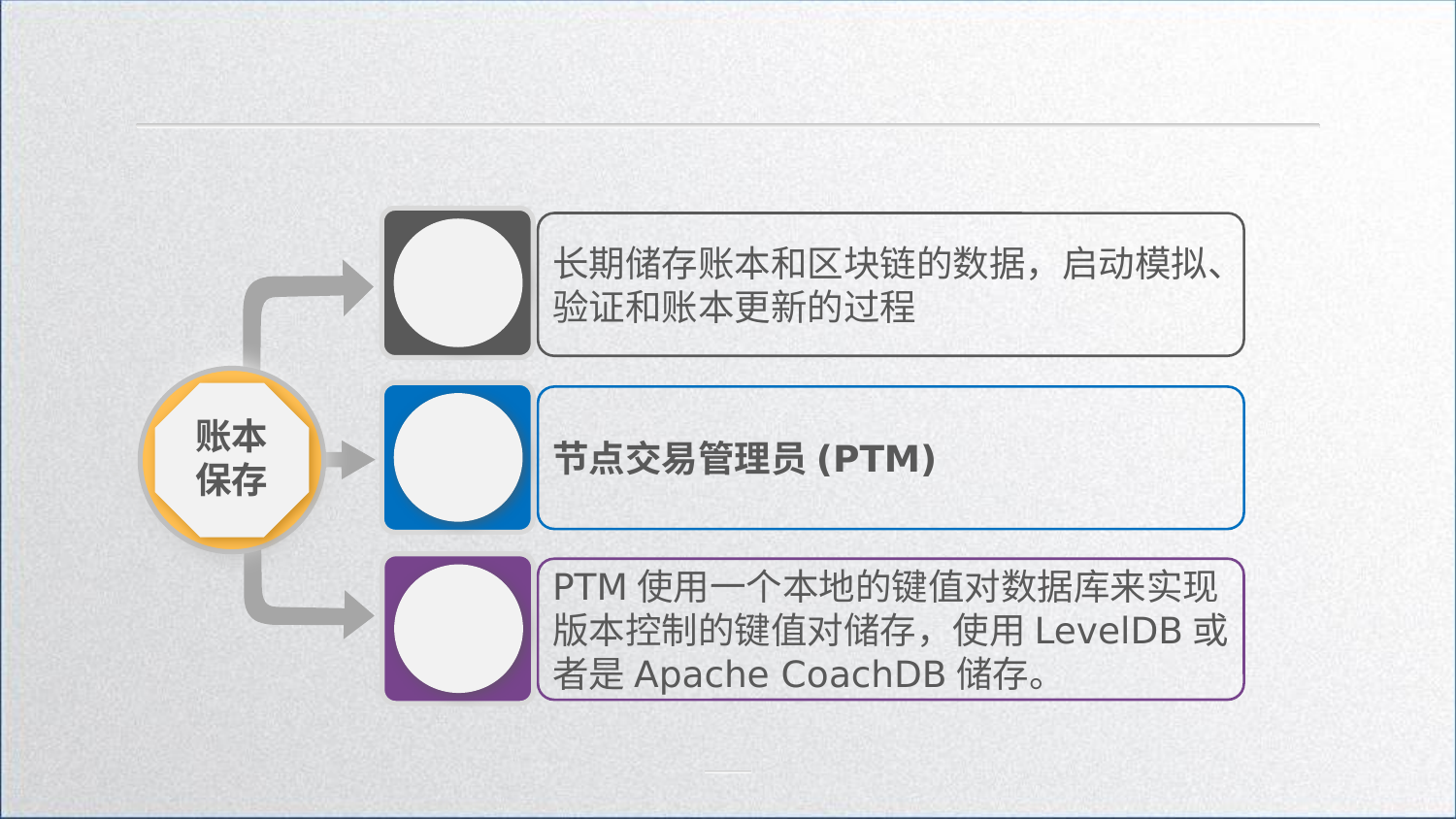

长期储存账本和区块链的数据，启动模拟、验证和账本更新的过程

节点交易管理员(PTM)

账本保存

PTM使用一个本地的键值对数据库来实现版本控制的键值对储存，使用LevelDB或者是Apache CoachDB储存。